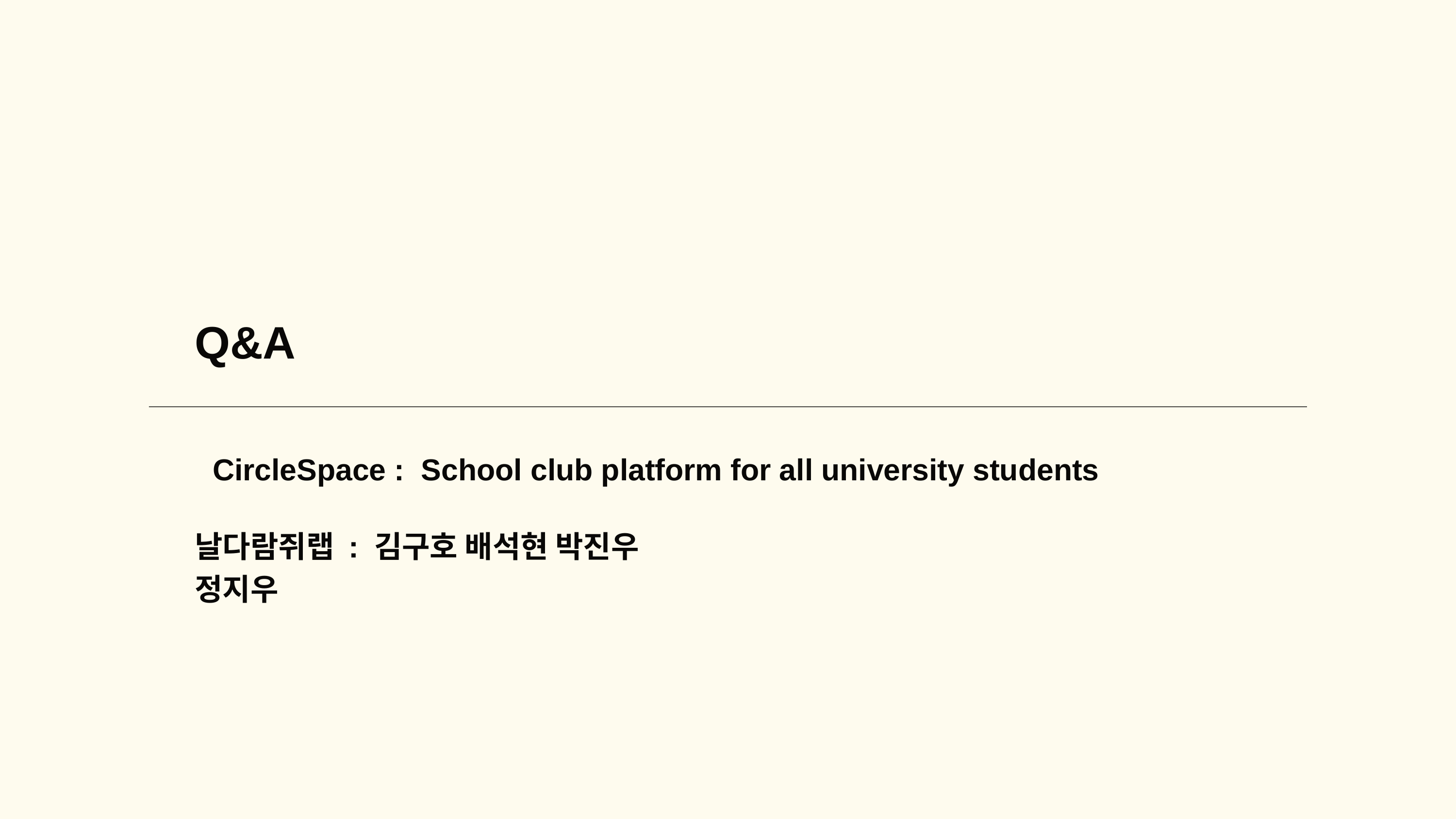

Q&A

CircleSpace :  School club platform for all university students
날다람쥐랩 : 김구호 배석현 박진우 정지우